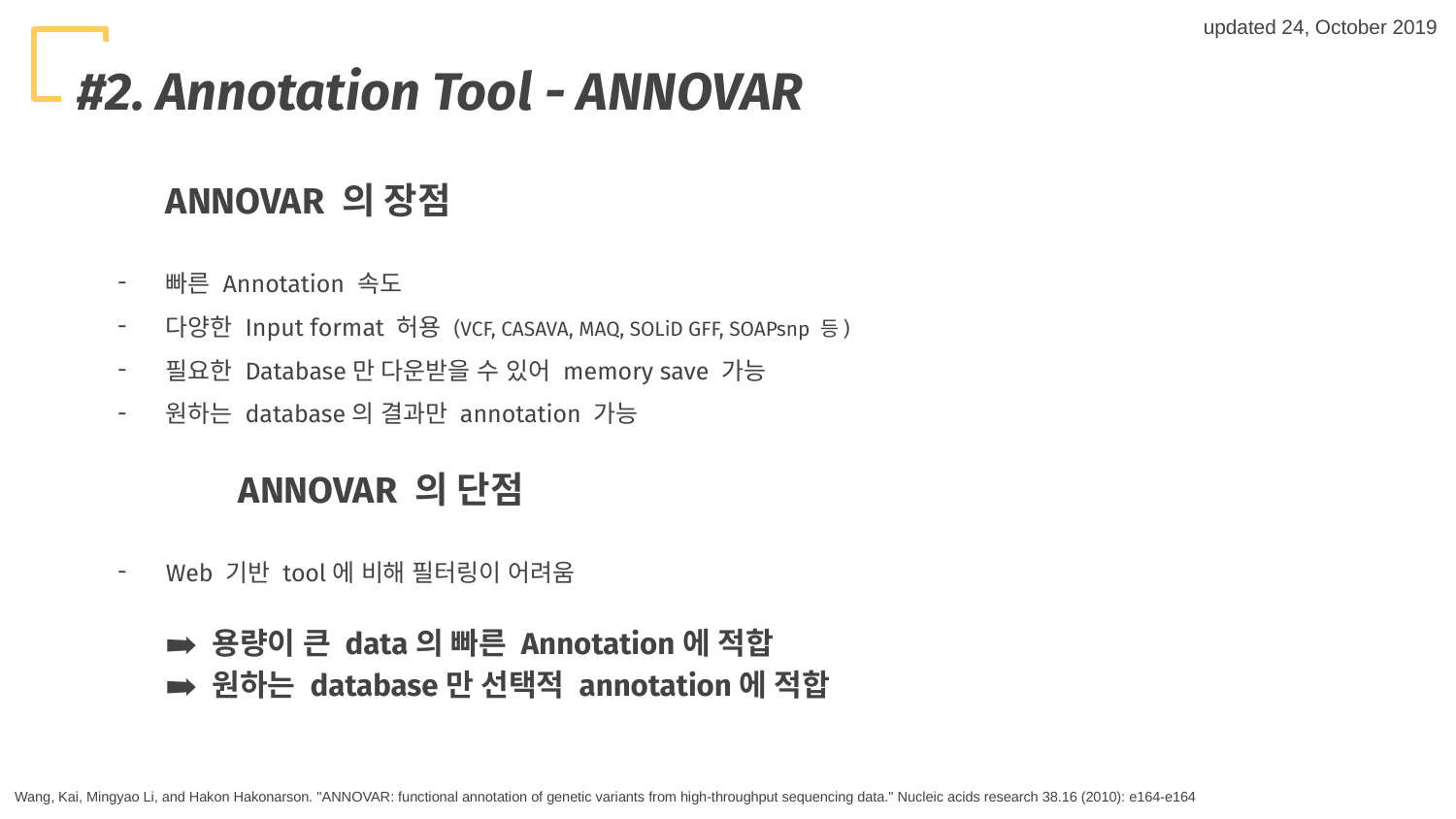

updated 24, October 2019

#2. Annotation Tool - ANNOVAR
ANNOVAR 의 장점
빠른 Annotation 속도
다양한 Input format 허용 (VCF, CASAVA, MAQ, SOLiD GFF, SOAPsnp 등)
필요한 Database만 다운받을 수 있어 memory save 가능
원하는 database의 결과만 annotation 가능
	ANNOVAR 의 단점
Web 기반 tool에 비해 필터링이 어려움
➡ 용량이 큰 data의 빠른 Annotation에 적합
➡ 원하는 database만 선택적 annotation에 적합

Wang, Kai, Mingyao Li, and Hakon Hakonarson. "ANNOVAR: functional annotation of genetic variants from high-throughput sequencing data." Nucleic acids research 38.16 (2010): e164-e164